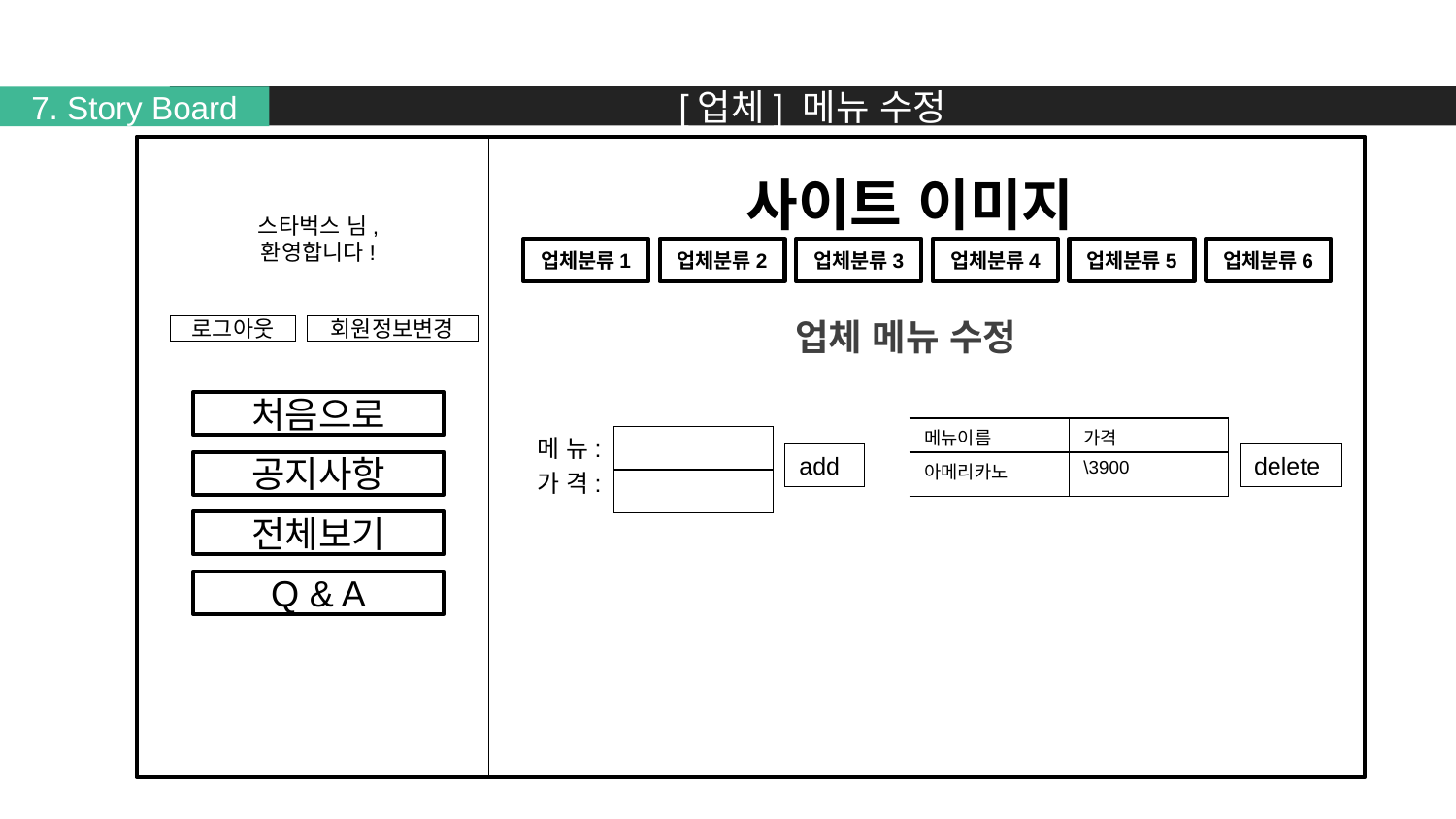

[업체] 메뉴 수정
7. Story Board

사이트 이미지
스타벅스 님,
환영합니다!
업체분류1
업체분류2
업체분류3
업체분류4
업체분류5
업체분류6
업체 메뉴 수정
로그아웃
회원정보변경

처음으로
| 메뉴이름 | 가격 |
| --- | --- |
| 아메리카노 | \3900 |
메 뉴:

add
delete
공지사항
가 격:

전체보기
Q & A